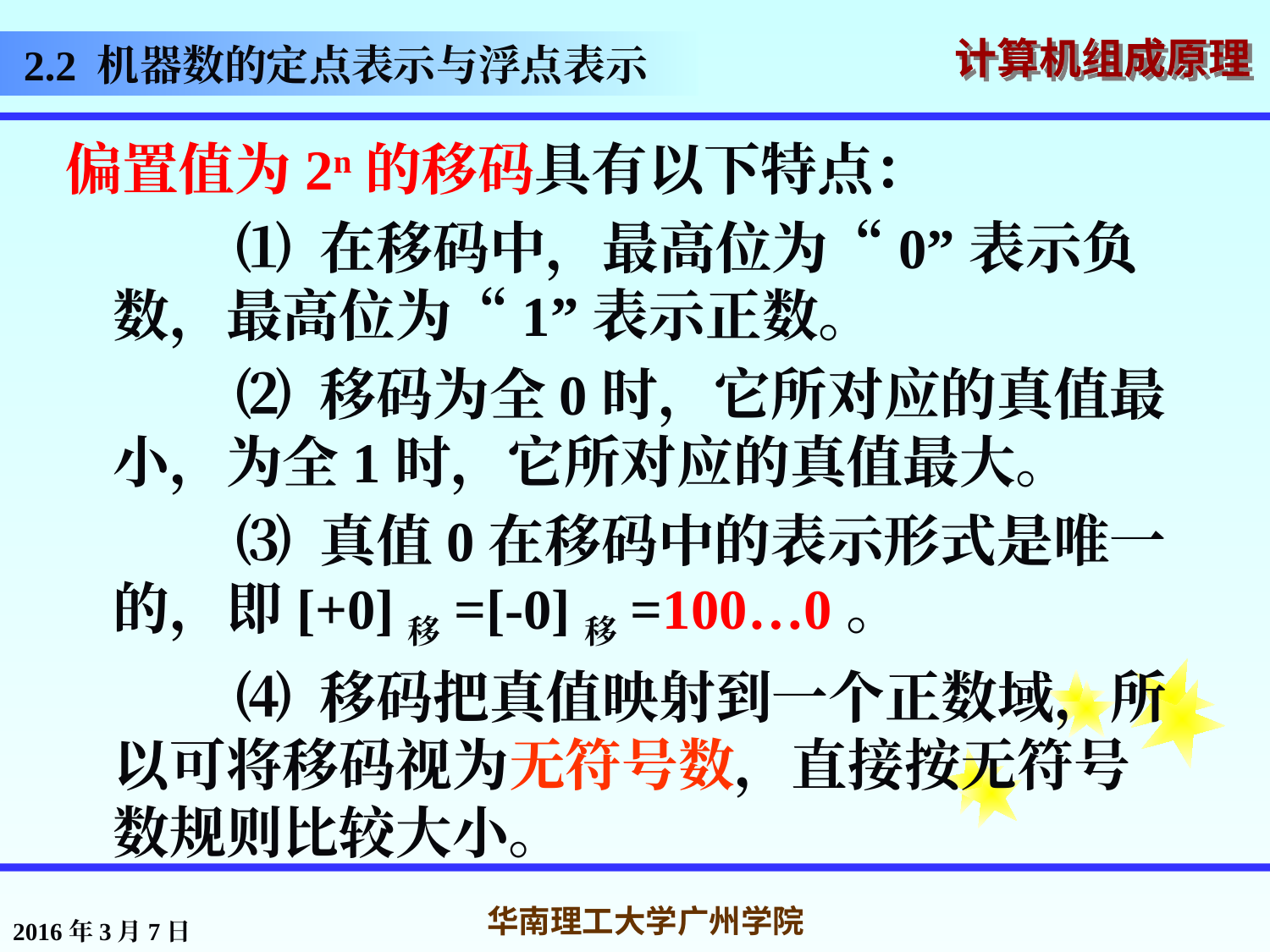

# 2.2 机器数的定点表示与浮点表示
偏置值为2n的移码具有以下特点：
            ⑴ 在移码中，最高位为“0”表示负数，最高位为“1”表示正数。
            ⑵ 移码为全0时，它所对应的真值最小，为全1时，它所对应的真值最大。
            ⑶ 真值0在移码中的表示形式是唯一的，即[+0]移=[-0]移=100…0。
            ⑷ 移码把真值映射到一个正数域，所以可将移码视为无符号数，直接按无符号数规则比较大小。
2016年3月7日
华南理工大学广州学院